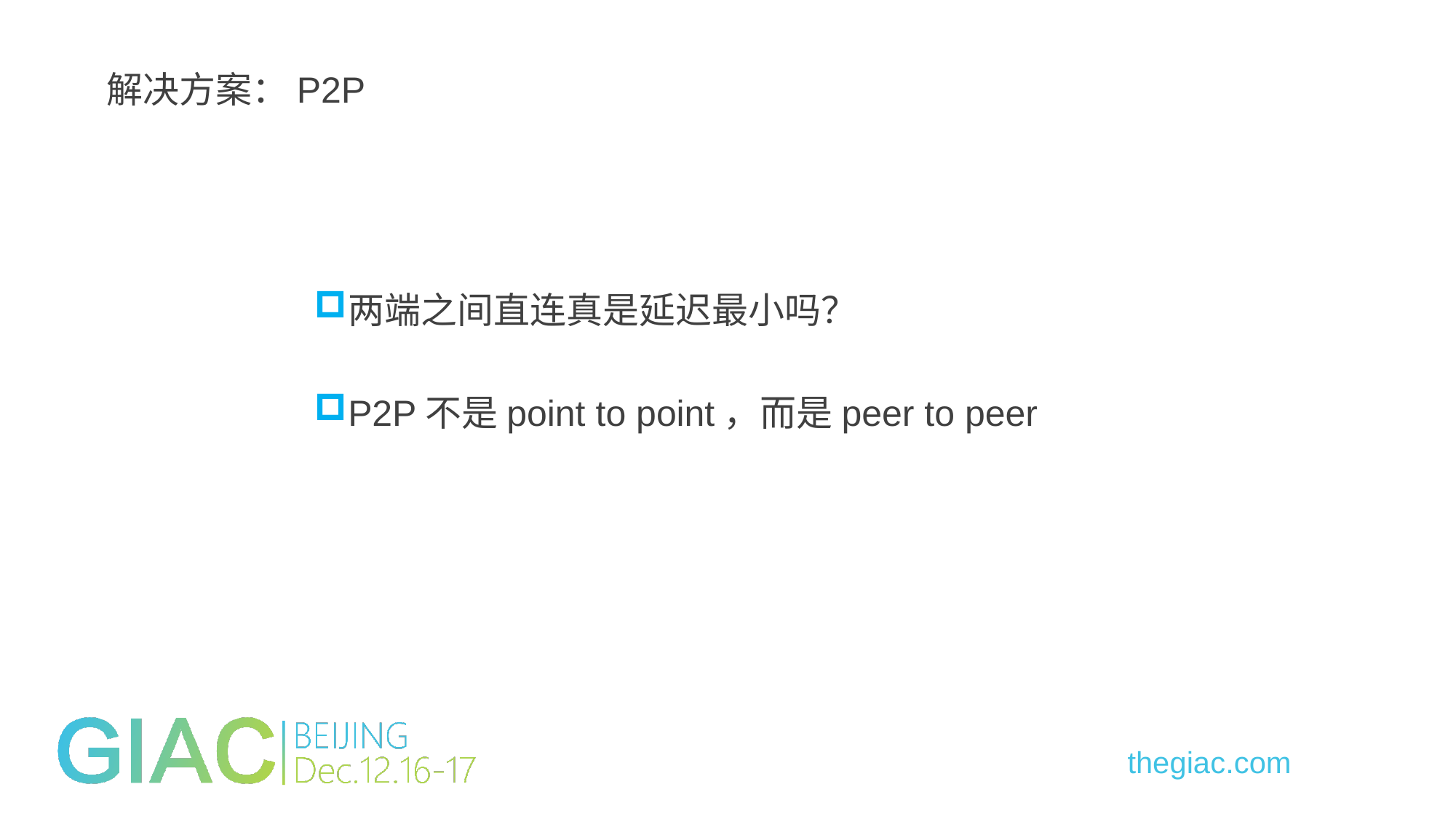

解决方案：P2P
两端之间直连真是延迟最小吗？
P2P不是point to point，而是peer to peer